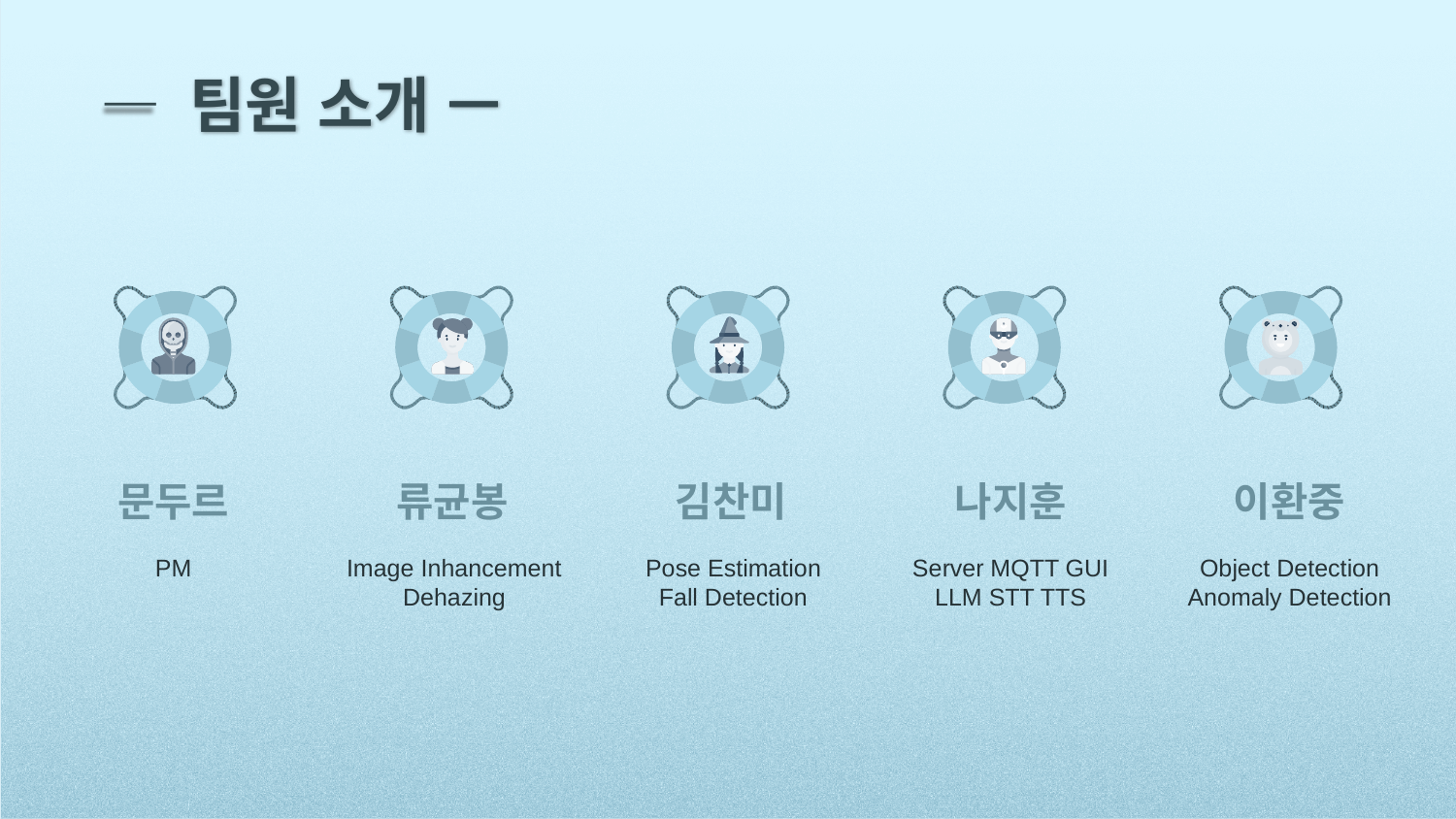

— 팀원 소개 —

문두르
류균봉
김찬미
나지훈
이환중

PM
Image Inhancement
Dehazing
Pose Estimation
Fall Detection
Server MQTT GUI
LLM STT TTS
Object Detection
Anomaly Detection